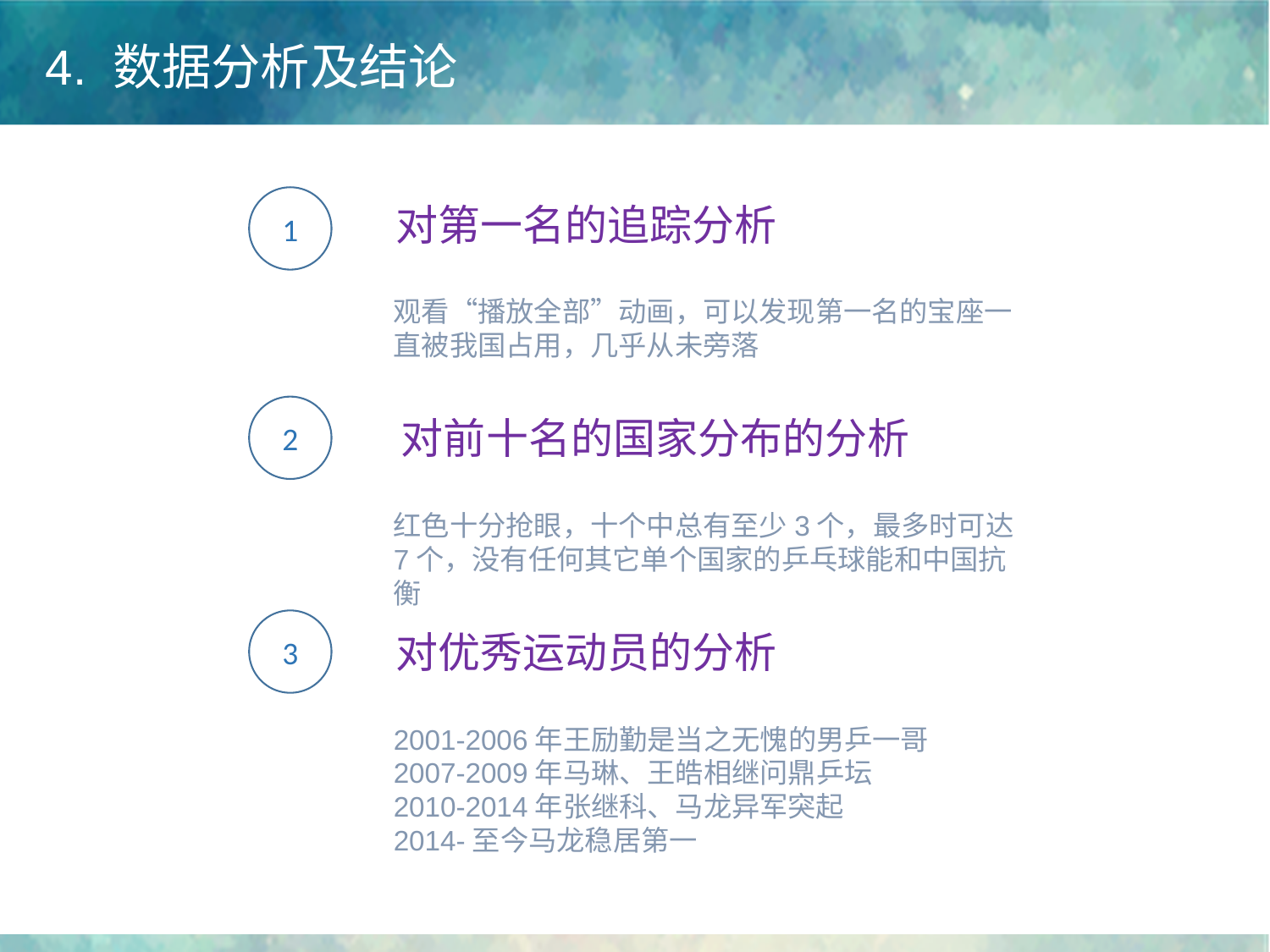

4. 数据分析及结论
1
对第一名的追踪分析
观看“播放全部”动画，可以发现第一名的宝座一直被我国占用，几乎从未旁落
2
对前十名的国家分布的分析
红色十分抢眼，十个中总有至少3个，最多时可达7个，没有任何其它单个国家的乒乓球能和中国抗衡
3
对优秀运动员的分析
2001-2006年王励勤是当之无愧的男乒一哥
2007-2009年马琳、王皓相继问鼎乒坛
2010-2014年张继科、马龙异军突起
2014-至今马龙稳居第一